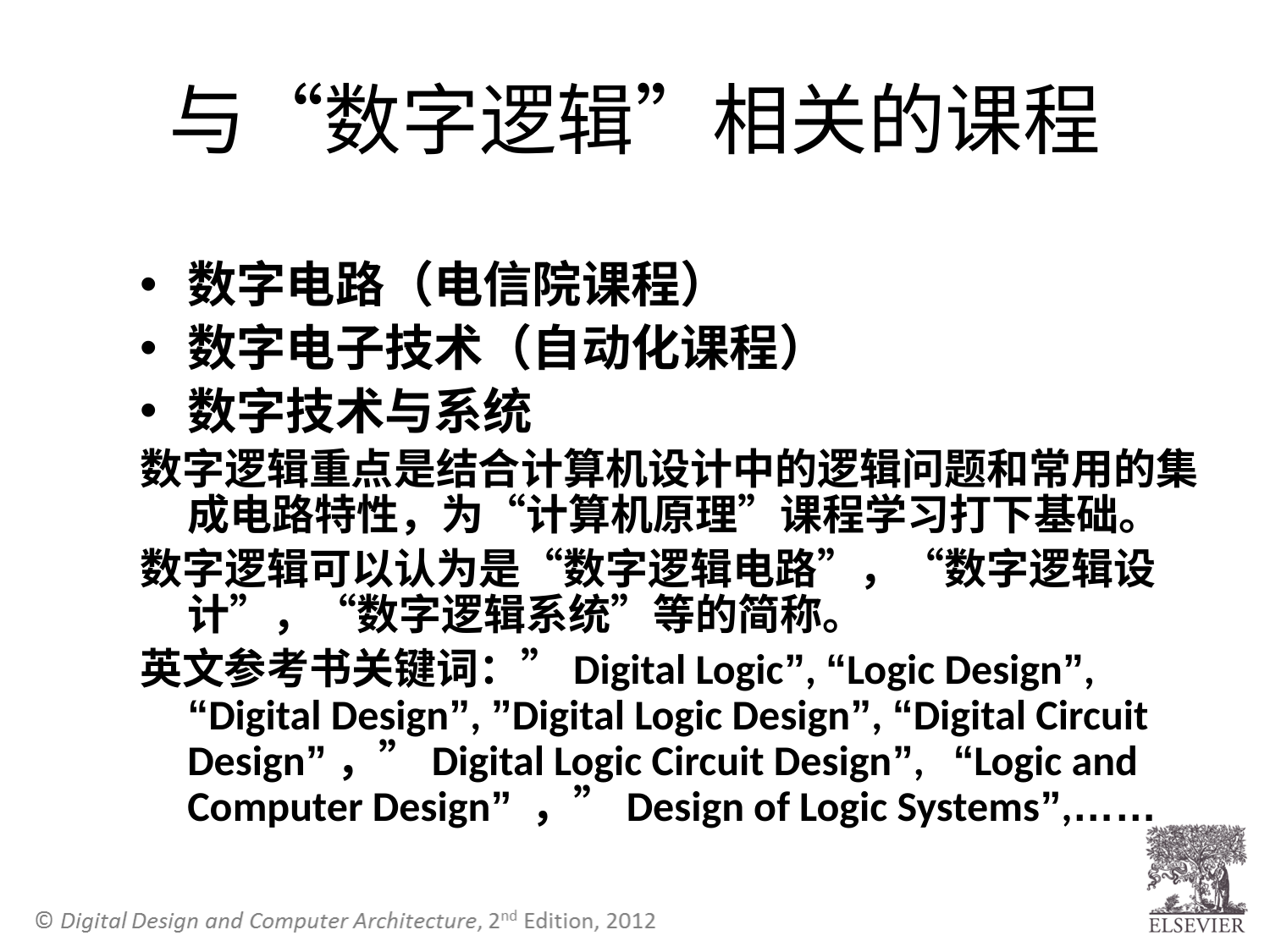

# 与“数字逻辑”相关的课程
数字电路（电信院课程）
数字电子技术（自动化课程）
数字技术与系统
数字逻辑重点是结合计算机设计中的逻辑问题和常用的集成电路特性，为“计算机原理”课程学习打下基础。
数字逻辑可以认为是“数字逻辑电路”，“数字逻辑设计”，“数字逻辑系统”等的简称。
英文参考书关键词：”Digital Logic”, “Logic Design”, “Digital Design”, ”Digital Logic Design”, “Digital Circuit Design”，”Digital Logic Circuit Design”,   “Logic and Computer Design” ，”Design of Logic Systems”,……